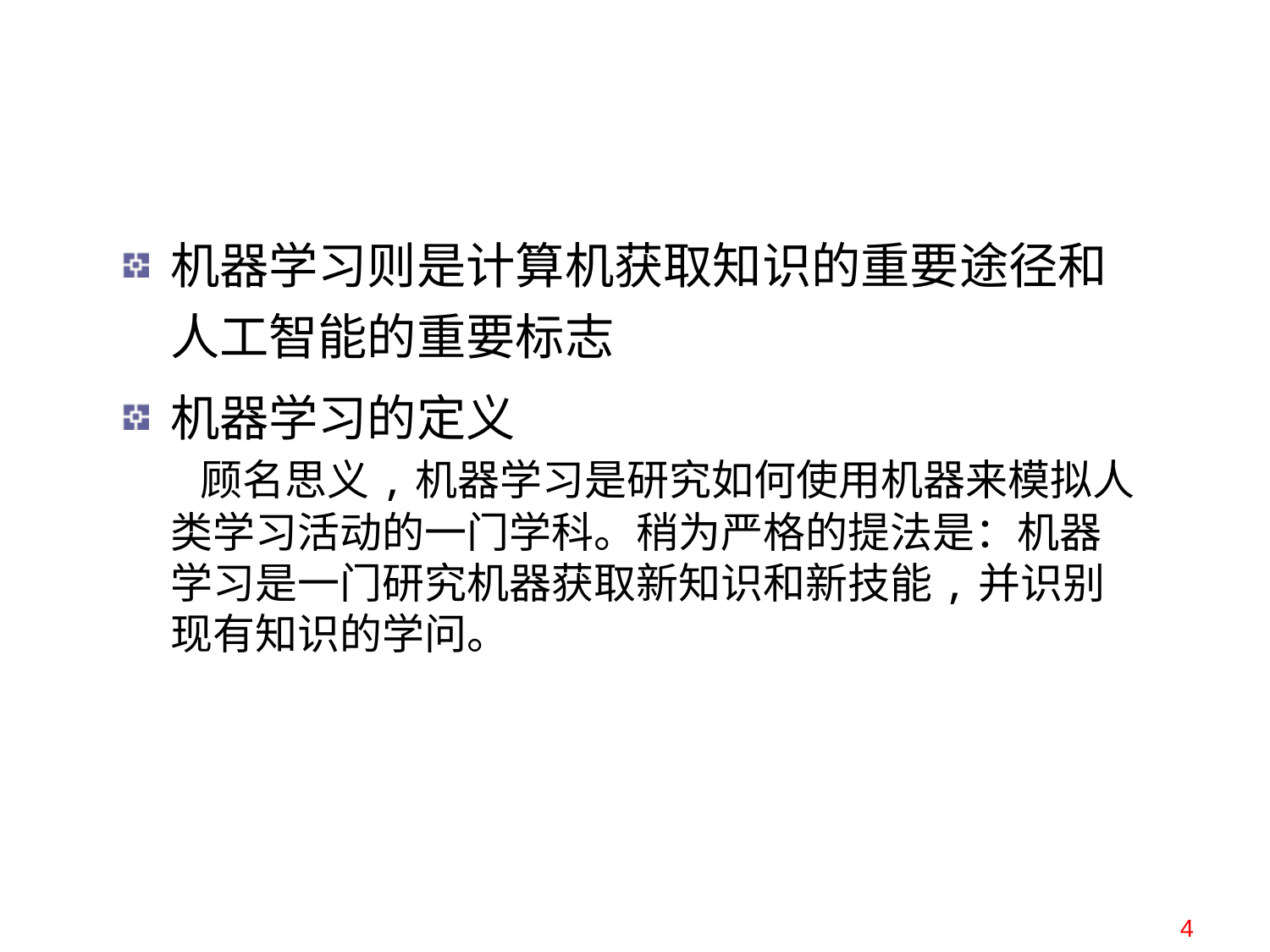

机器学习则是计算机获取知识的重要途径和人工智能的重要标志
机器学习的定义
      顾名思义,机器学习是研究如何使用机器来模拟人类学习活动的一门学科。稍为严格的提法是：机器学习是一门研究机器获取新知识和新技能,并识别现有知识的学问。
4